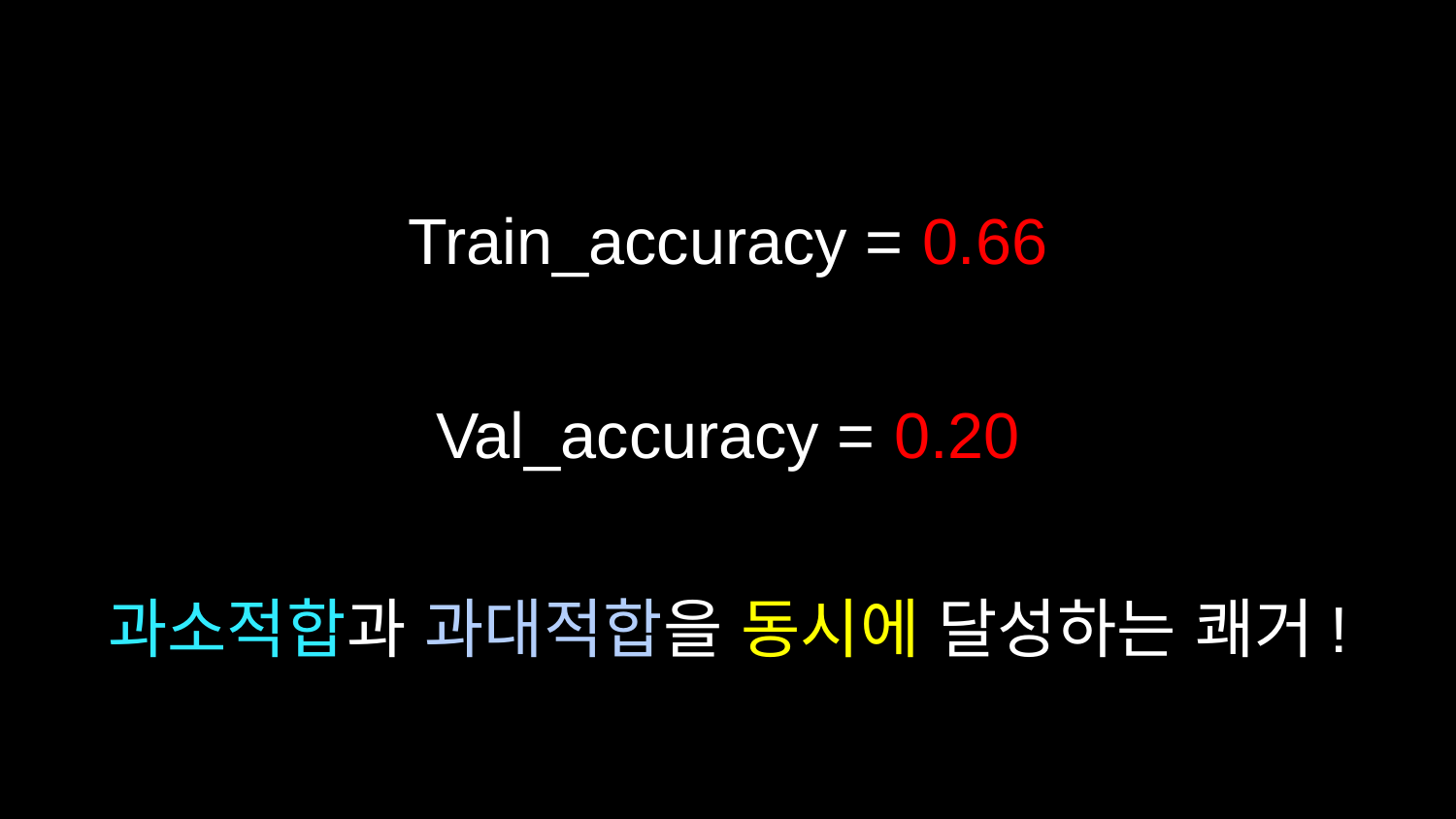

Train_accuracy = 0.66
Val_accuracy = 0.20
과소적합과 과대적합을 동시에 달성하는 쾌거!